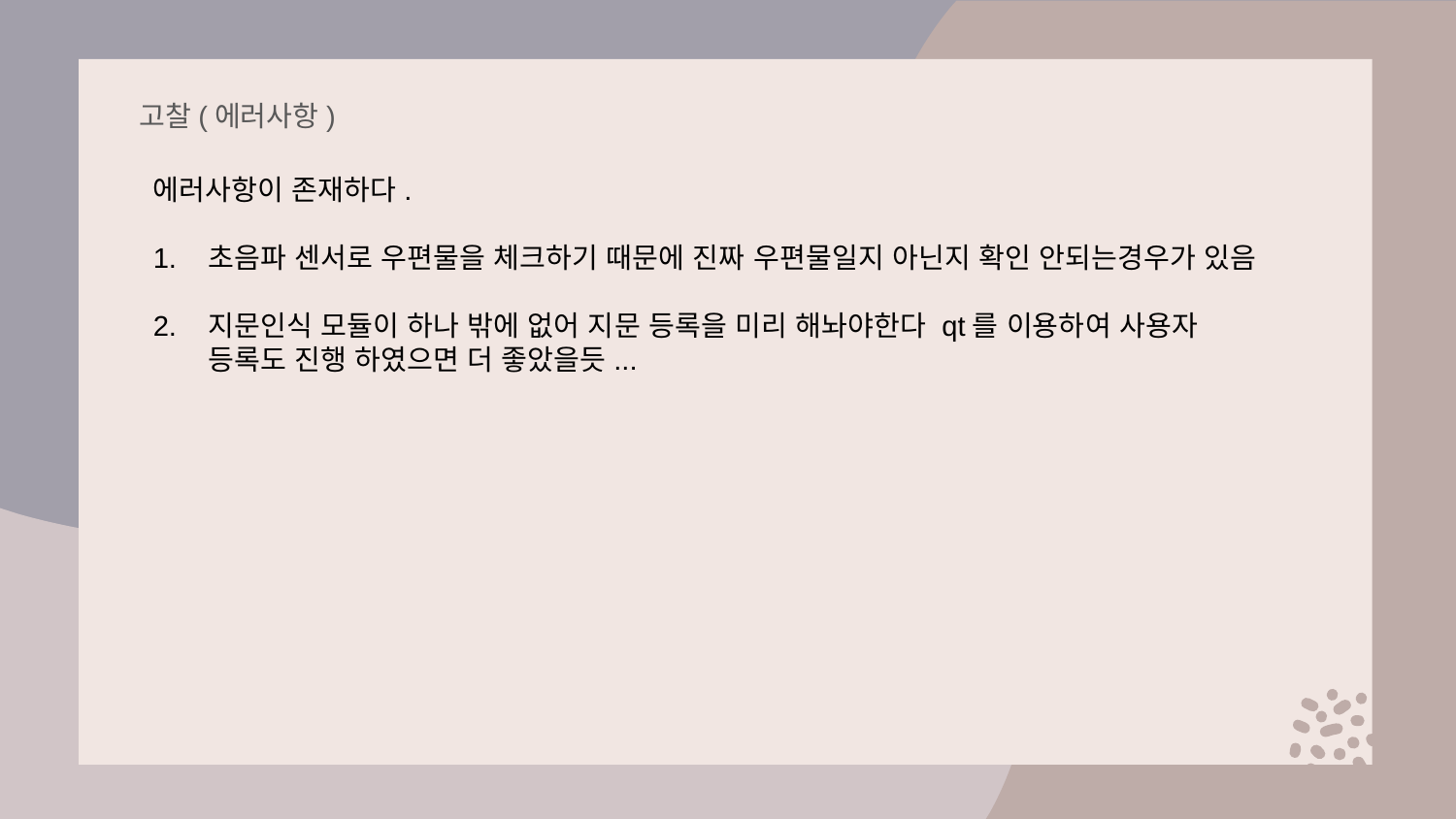

고찰(에러사항)
에러사항이 존재하다.

초음파 센서로 우편물을 체크하기 때문에 진짜 우편물일지 아닌지 확인 안되는경우가 있음

지문인식 모듈이 하나 밖에 없어 지문 등록을 미리 해놔야한다 qt를 이용하여 사용자 등록도 진행 하였으면 더 좋았을듯...